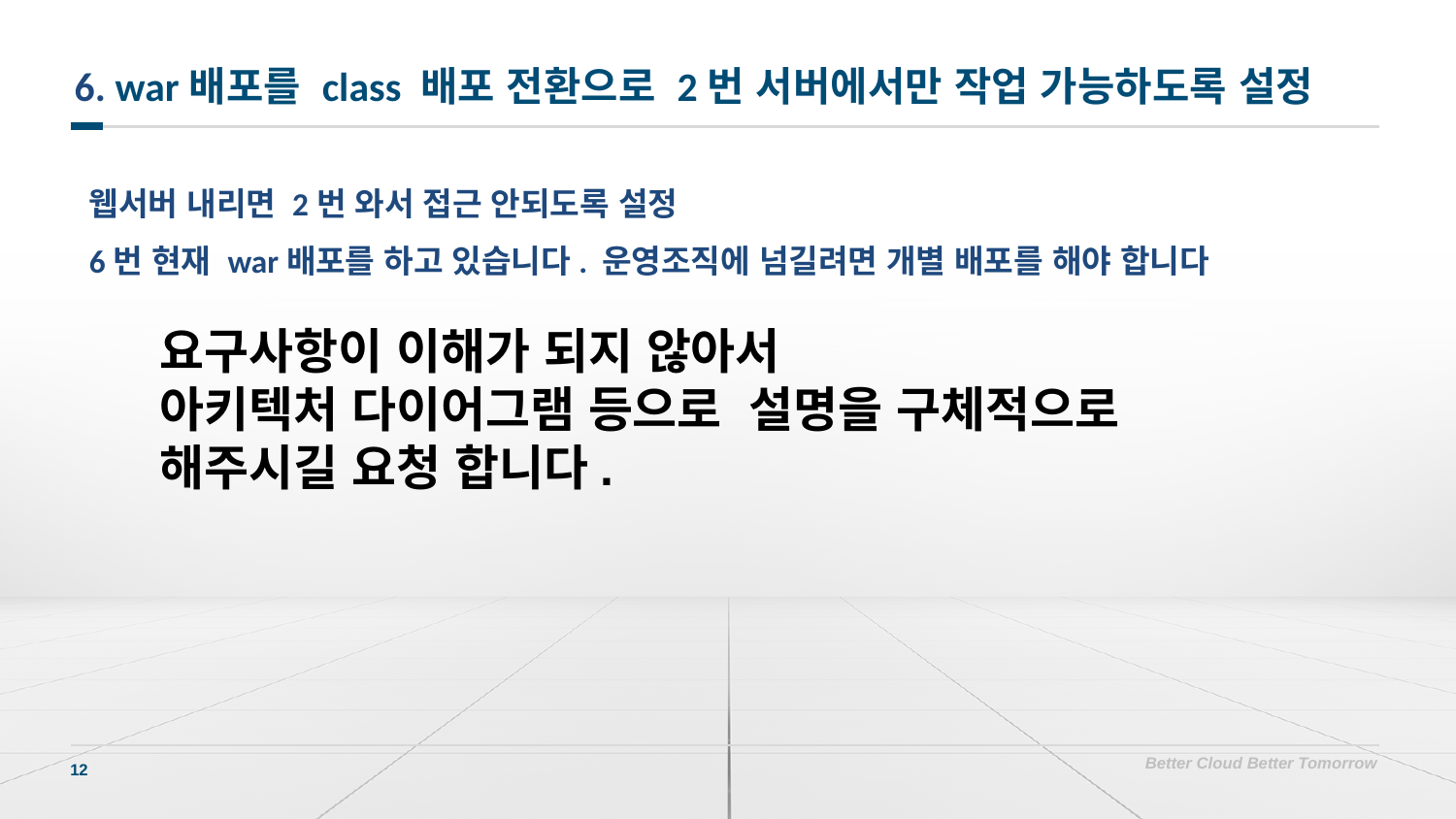

# 6. war배포를 class 배포 전환으로 2번 서버에서만 작업 가능하도록 설정
웹서버 내리면 2번 와서 접근 안되도록 설정
6번 현재 war배포를 하고 있습니다. 운영조직에 넘길려면 개별 배포를 해야 합니다
요구사항이 이해가 되지 않아서
아키텍처 다이어그램 등으로  설명을 구체적으로
해주시길 요청 합니다.